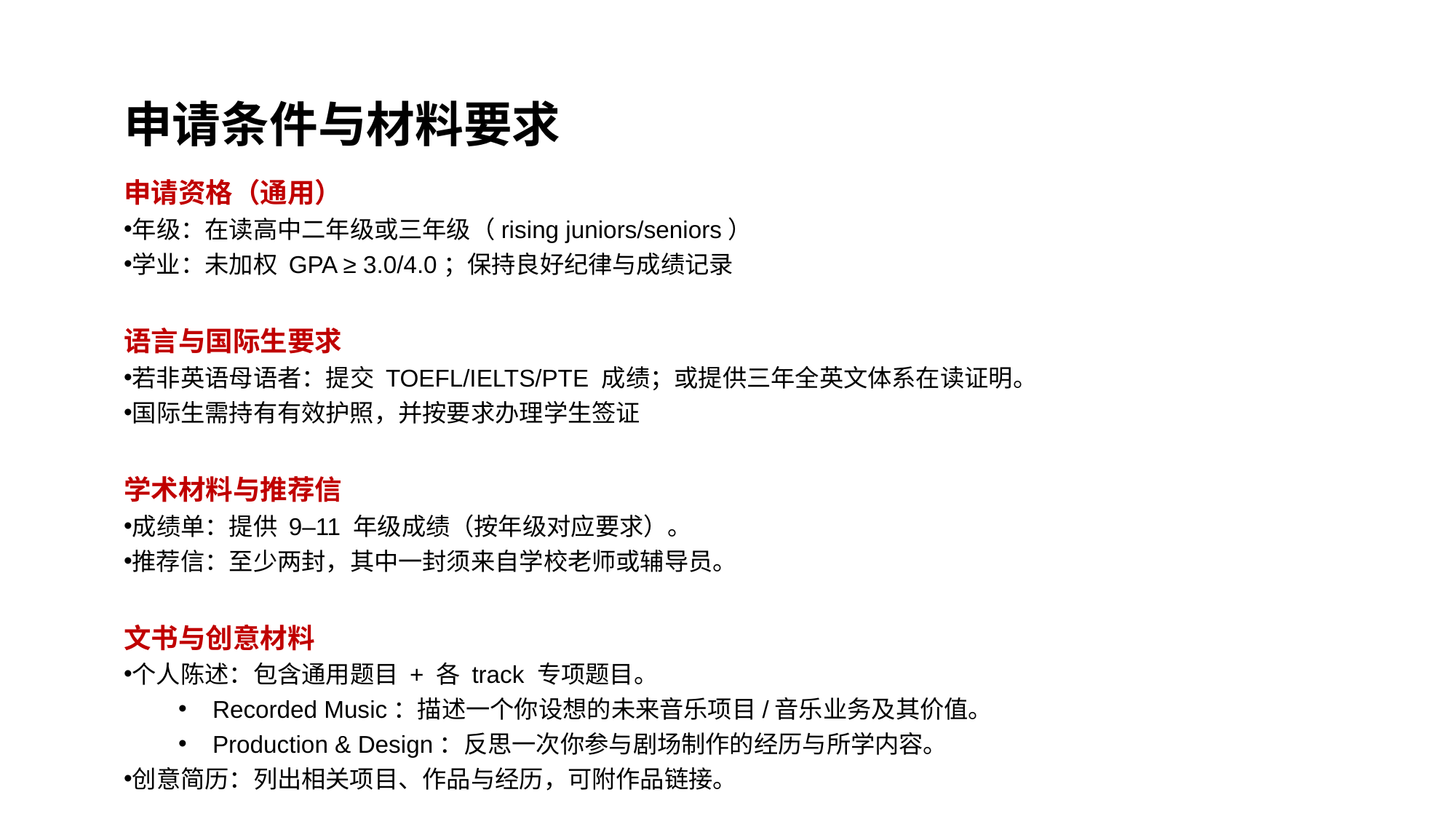

申请条件与材料要求
申请资格（通用）
年级：在读高中二年级或三年级（rising juniors/seniors）
学业：未加权 GPA ≥ 3.0/4.0；保持良好纪律与成绩记录

语言与国际生要求
若非英语母语者：提交 TOEFL/IELTS/PTE 成绩；或提供三年全英文体系在读证明。
国际生需持有有效护照，并按要求办理学生签证

学术材料与推荐信
成绩单：提供 9–11 年级成绩（按年级对应要求）。
推荐信：至少两封，其中一封须来自学校老师或辅导员。

文书与创意材料
个人陈述：包含通用题目 + 各 track 专项题目。
Recorded Music：描述一个你设想的未来音乐项目/音乐业务及其价值。
Production & Design：反思一次你参与剧场制作的经历与所学内容。
创意简历：列出相关项目、作品与经历，可附作品链接。